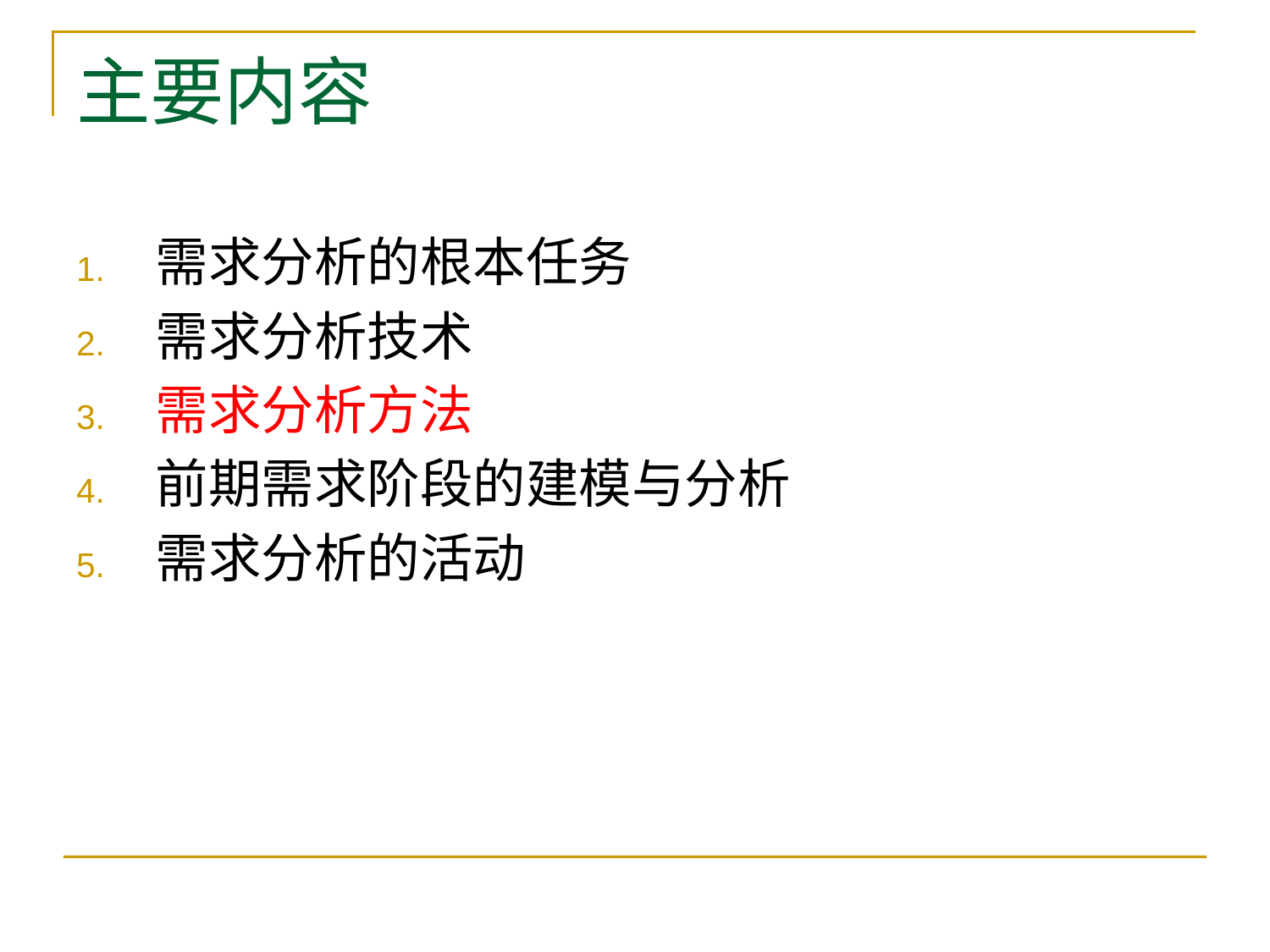

# 主要内容
需求分析的根本任务
需求分析技术
需求分析方法
前期需求阶段的建模与分析
需求分析的活动